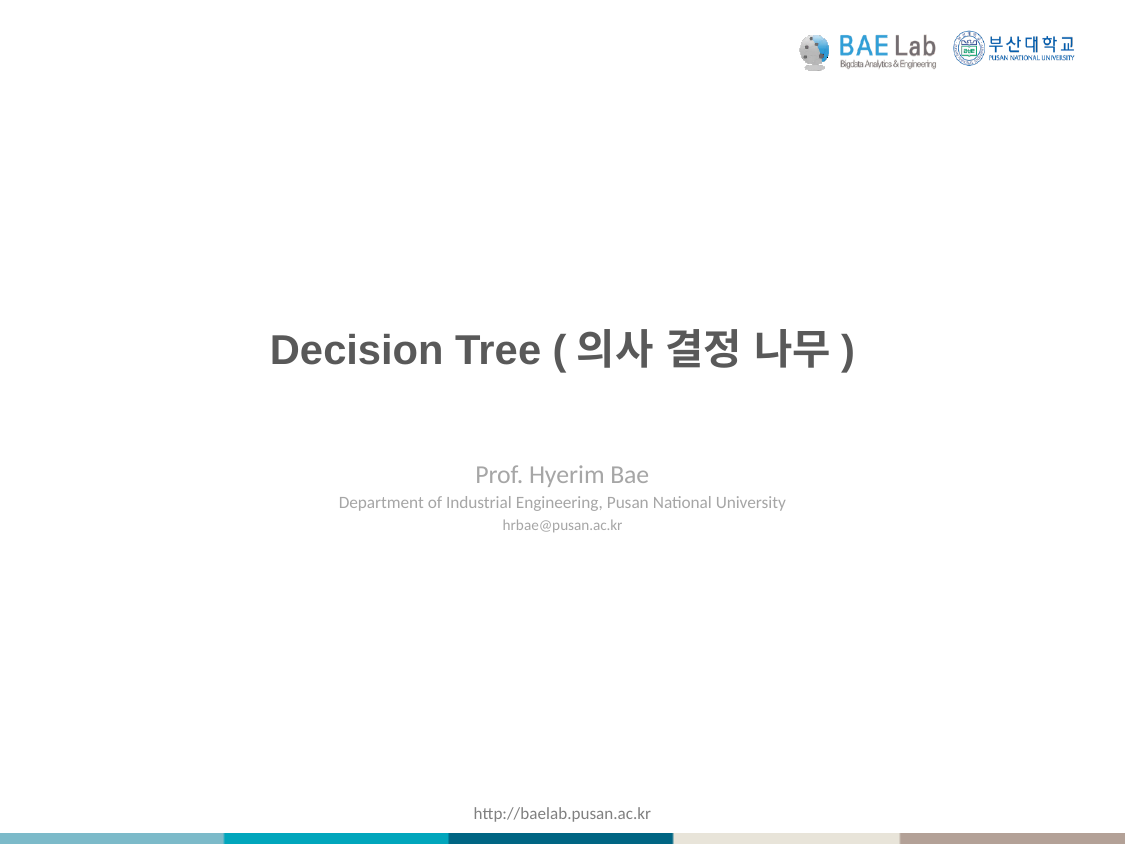

Decision Tree (의사 결정 나무)
Prof. Hyerim Bae
Department of Industrial Engineering, Pusan National University
hrbae@pusan.ac.kr